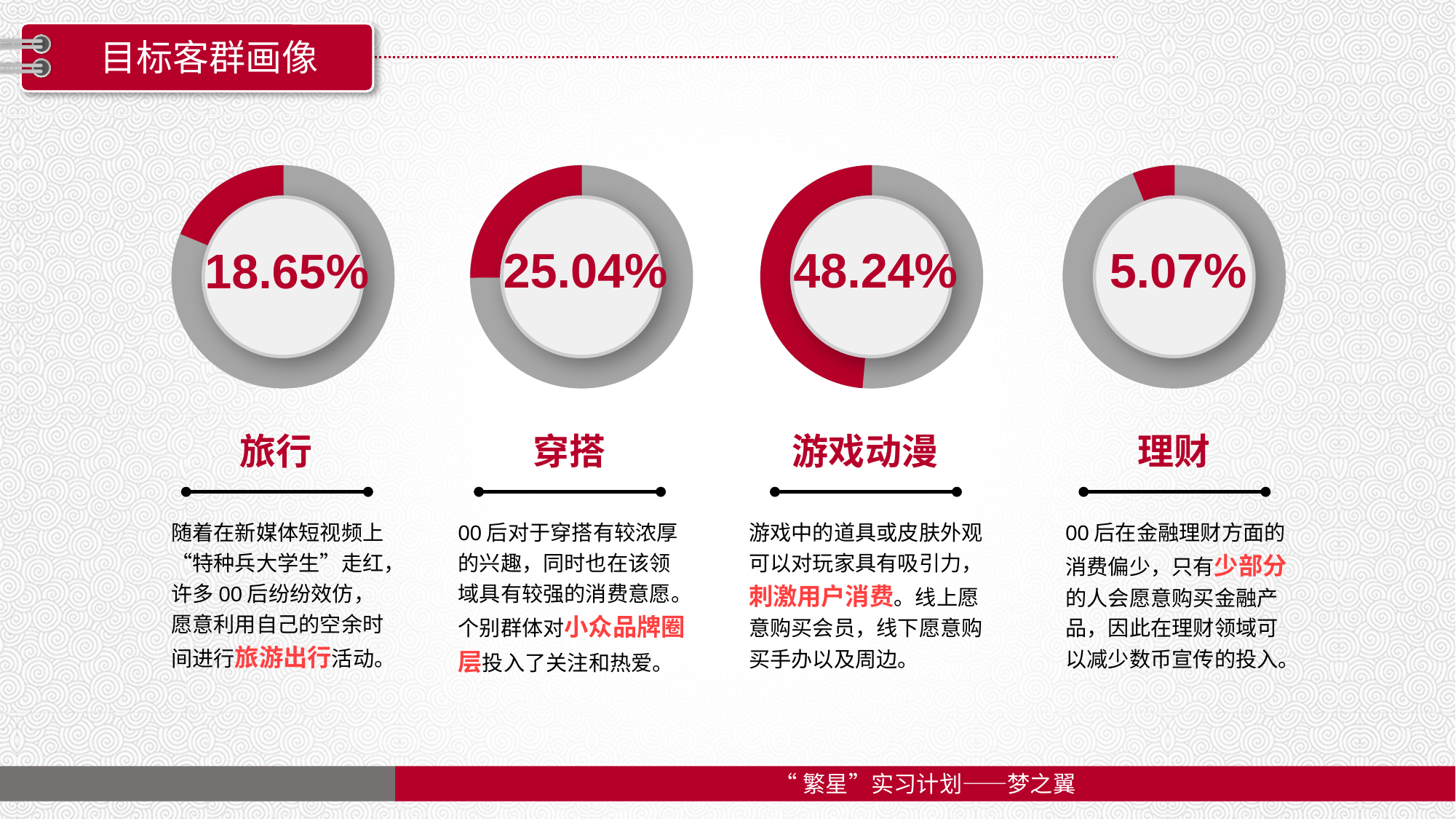

目标客群画像
100%

100%

100%

100%

25.04%
48.24%
5.07%
18.65%
旅行
穿搭
游戏动漫
理财
00后对于穿搭有较浓厚的兴趣，同时也在该领域具有较强的消费意愿。个别群体对小众品牌圈层投入了关注和热爱。
游戏中的道具或皮肤外观可以对玩家具有吸引力，刺激用户消费。线上愿意购买会员，线下愿意购买手办以及周边。
00后在金融理财方面的消费偏少，只有少部分的人会愿意购买金融产品，因此在理财领域可以减少数币宣传的投入。
随着在新媒体短视频上“特种兵大学生”走红，许多00后纷纷效仿，愿意利用自己的空余时间进行旅游出行活动。